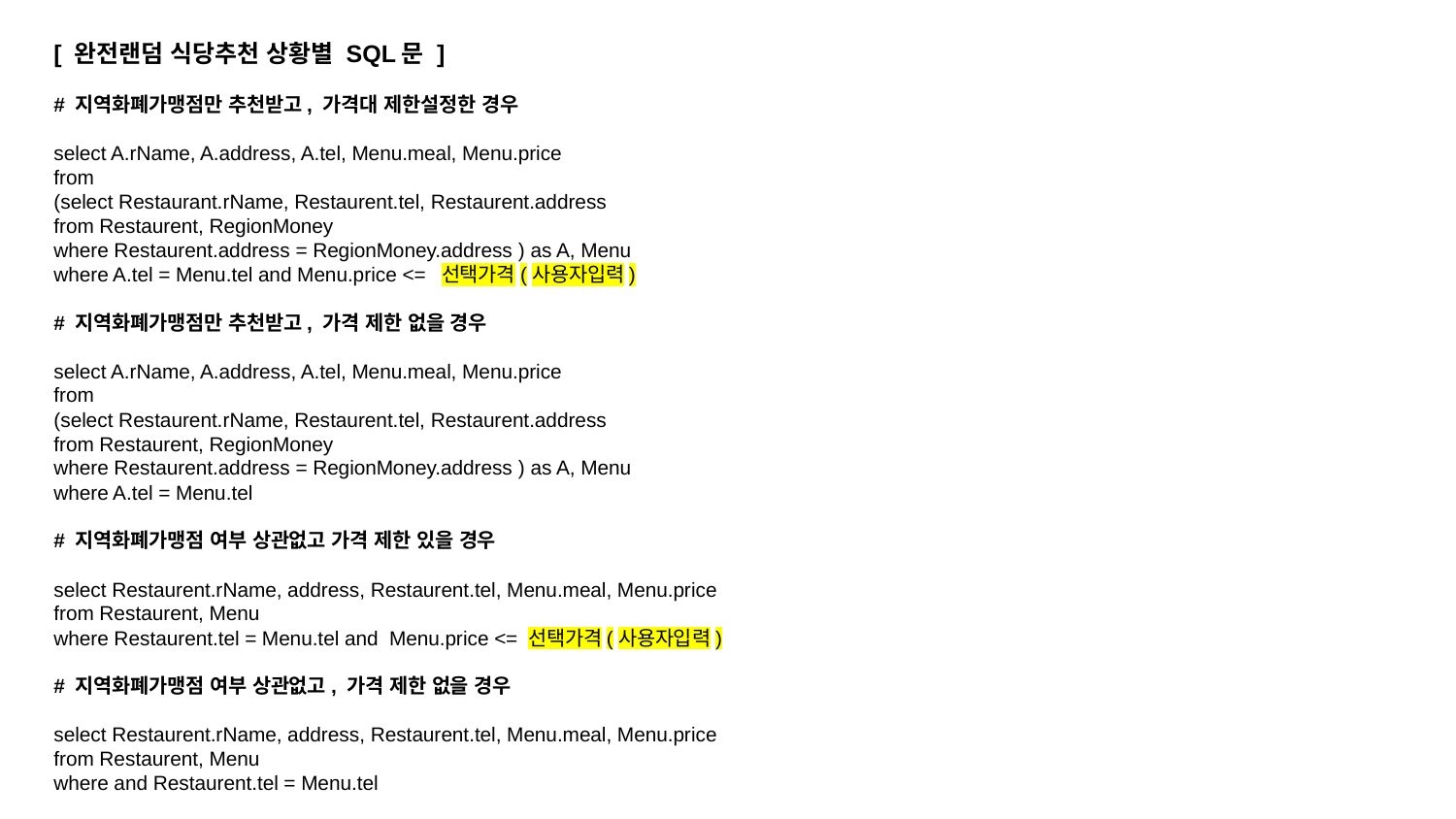

[ 완전랜덤 식당추천 상황별 SQL문 ]

# 지역화폐가맹점만 추천받고, 가격대 제한설정한 경우

select A.rName, A.address, A.tel, Menu.meal, Menu.price
from
(select Restaurant.rName, Restaurent.tel, Restaurent.address
from Restaurent, RegionMoney
where Restaurent.address = RegionMoney.address ) as A, Menu
where A.tel = Menu.tel and Menu.price <=  선택가격(사용자입력)

# 지역화폐가맹점만 추천받고, 가격 제한 없을 경우

select A.rName, A.address, A.tel, Menu.meal, Menu.price
from
(select Restaurent.rName, Restaurent.tel, Restaurent.address
from Restaurent, RegionMoney
where Restaurent.address = RegionMoney.address ) as A, Menu
where A.tel = Menu.tel

# 지역화폐가맹점 여부 상관없고 가격 제한 있을 경우

select Restaurent.rName, address, Restaurent.tel, Menu.meal, Menu.price
from Restaurent, Menu
where Restaurent.tel = Menu.tel and  Menu.price <= 선택가격(사용자입력)

# 지역화폐가맹점 여부 상관없고, 가격 제한 없을 경우

select Restaurent.rName, address, Restaurent.tel, Menu.meal, Menu.price
from Restaurent, Menu
where and Restaurent.tel = Menu.tel